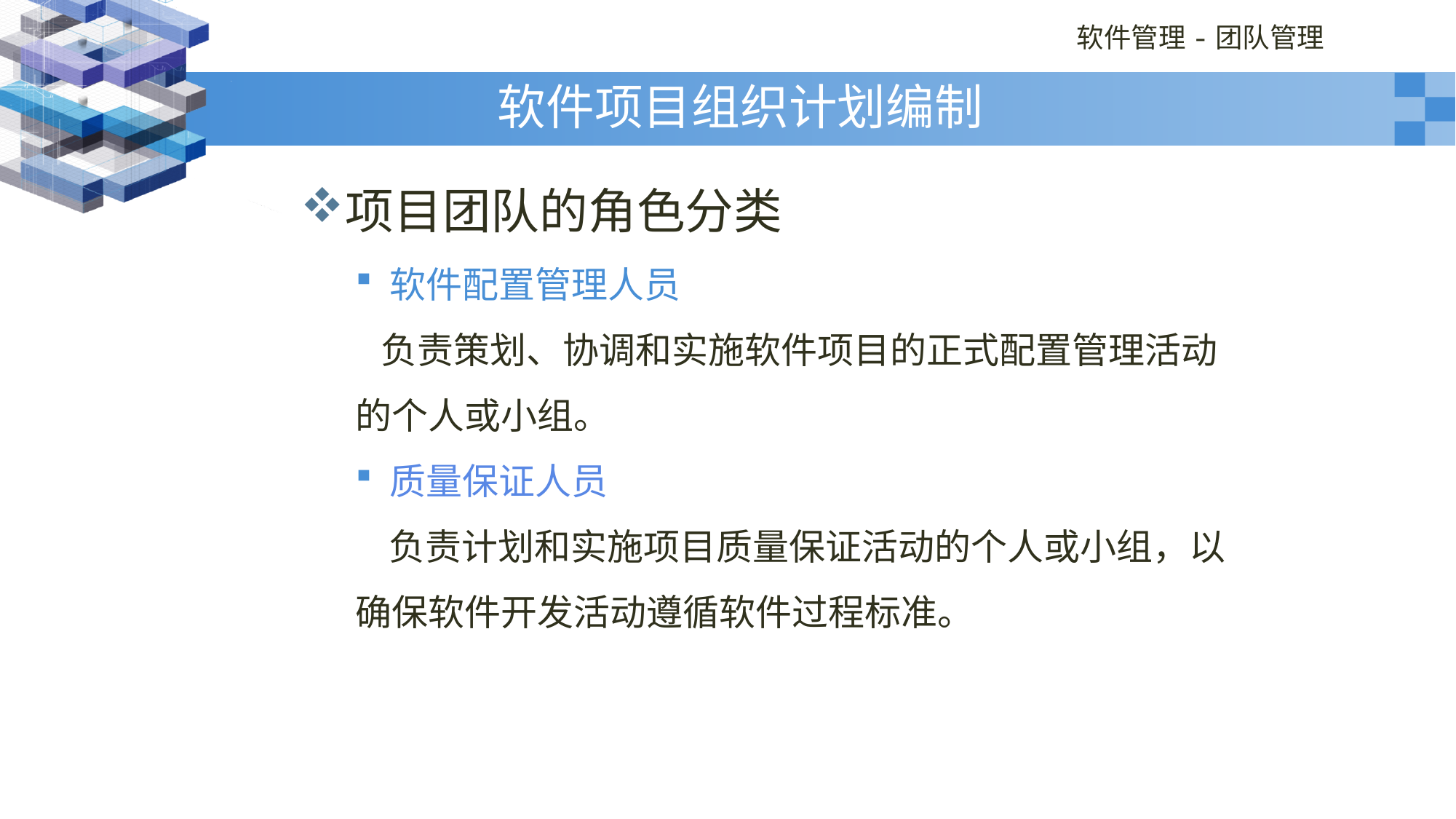

# 软件项目组织计划编制
项目团队的角色分类
软件配置管理人员
  负责策划、协调和实施软件项目的正式配置管理活动的个人或小组。
质量保证人员
   负责计划和实施项目质量保证活动的个人或小组，以确保软件开发活动遵循软件过程标准。